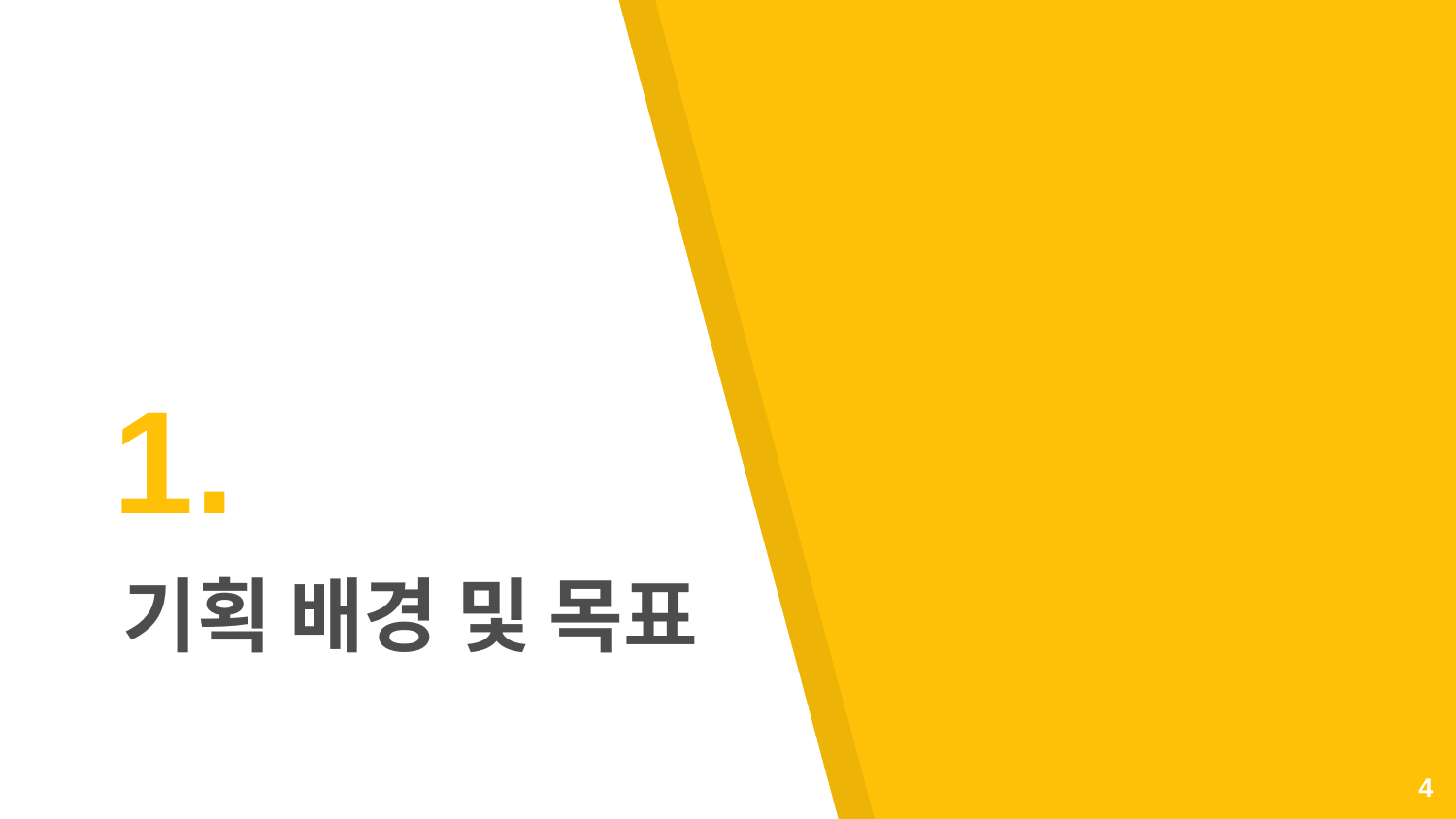

# 1.
기획 배경 및 목표
4